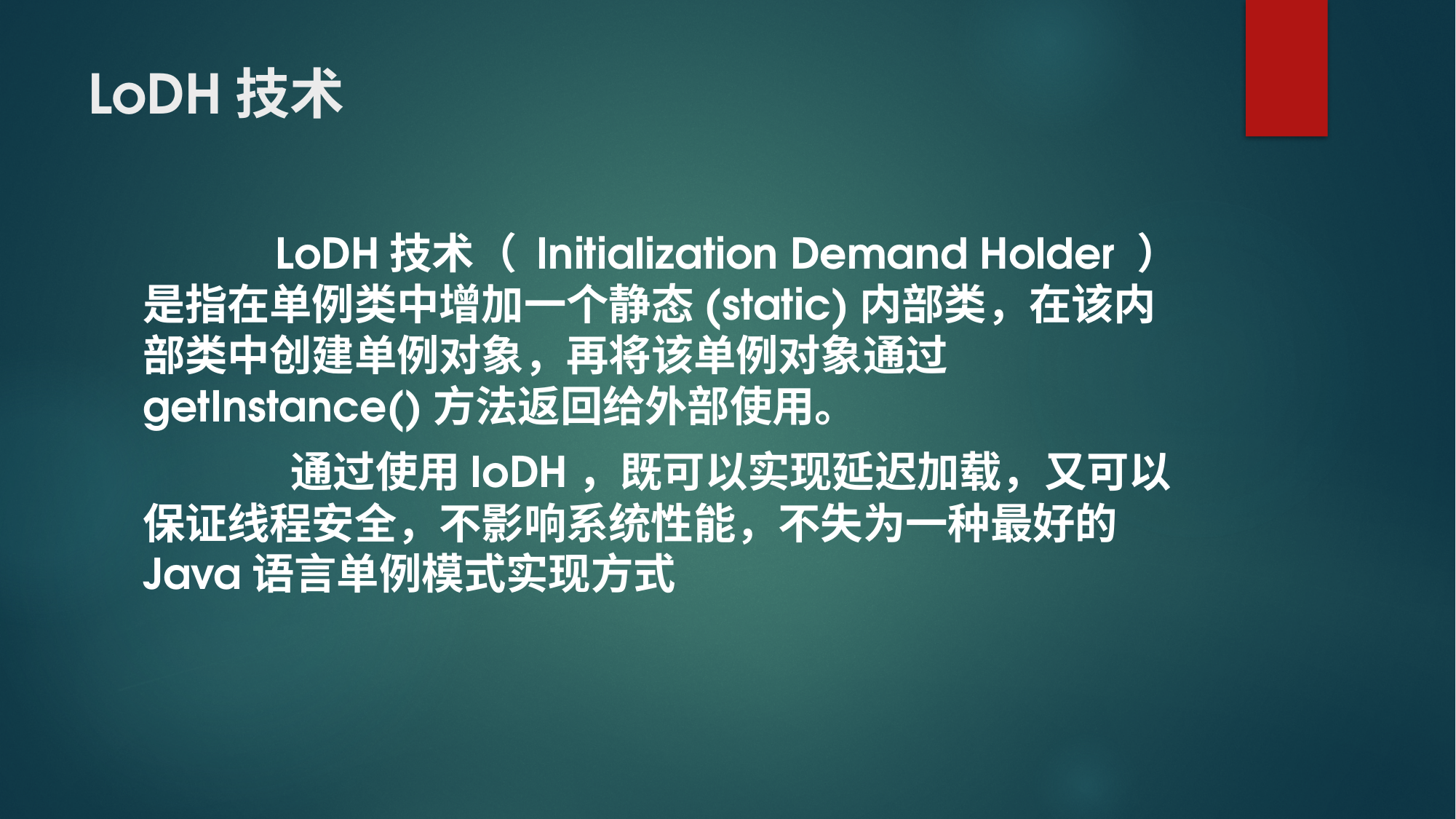

# LoDH技术
	  LoDH技术（ Initialization Demand Holder ）是指在单例类中增加一个静态(static)内部类，在该内部类中创建单例对象，再将该单例对象通过getInstance()方法返回给外部使用。
	   通过使用IoDH，既可以实现延迟加载，又可以保证线程安全，不影响系统性能，不失为一种最好的Java语言单例模式实现方式